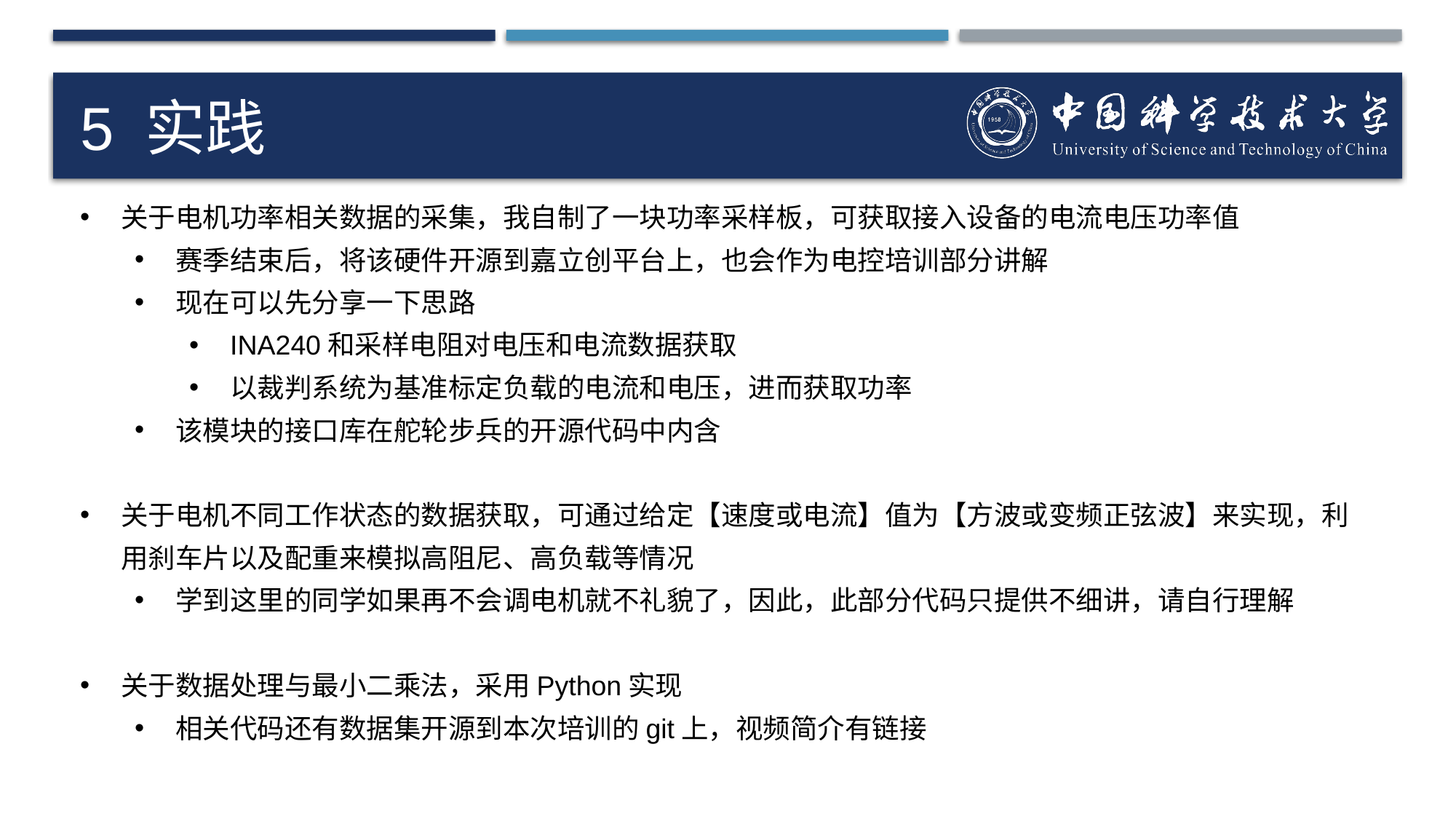

# 5 实践
关于电机功率相关数据的采集，我自制了一块功率采样板，可获取接入设备的电流电压功率值
赛季结束后，将该硬件开源到嘉立创平台上，也会作为电控培训部分讲解
现在可以先分享一下思路
INA240和采样电阻对电压和电流数据获取
以裁判系统为基准标定负载的电流和电压，进而获取功率
该模块的接口库在舵轮步兵的开源代码中内含

关于电机不同工作状态的数据获取，可通过给定【速度或电流】值为【方波或变频正弦波】来实现，利用刹车片以及配重来模拟高阻尼、高负载等情况
学到这里的同学如果再不会调电机就不礼貌了，因此，此部分代码只提供不细讲，请自行理解

关于数据处理与最小二乘法，采用Python实现
相关代码还有数据集开源到本次培训的git上，视频简介有链接